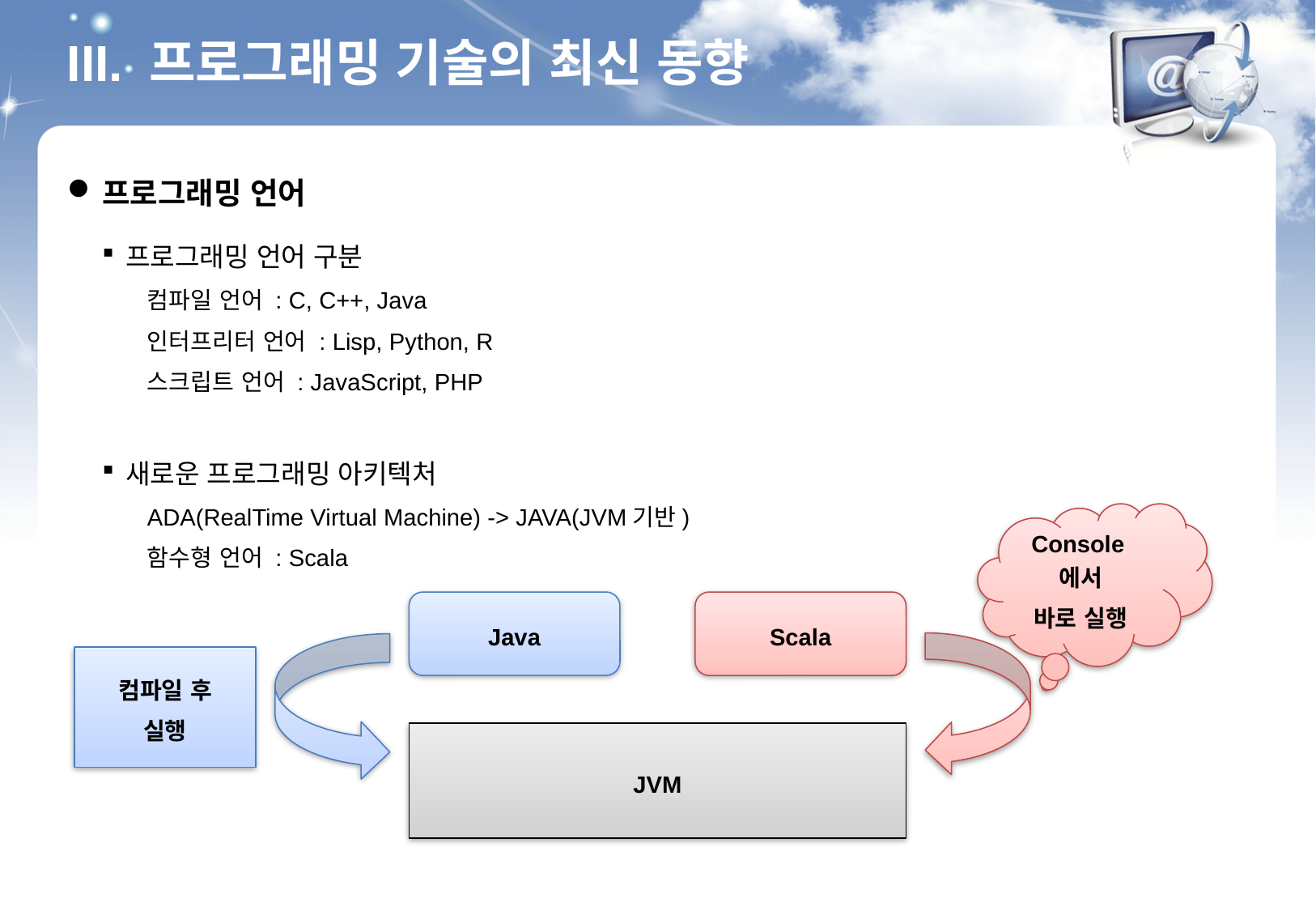

III. 프로그래밍 기술의 최신 동향
프로그래밍 언어
프로그래밍 언어 구분
컴파일 언어 : C, C++, Java
인터프리터 언어 : Lisp, Python, R
스크립트 언어 : JavaScript, PHP

새로운 프로그래밍 아키텍처
ADA(RealTime Virtual Machine) -> JAVA(JVM기반)
함수형 언어 : Scala
Console에서
바로 실행
Java
Scala

컴파일 후
실행
JVM